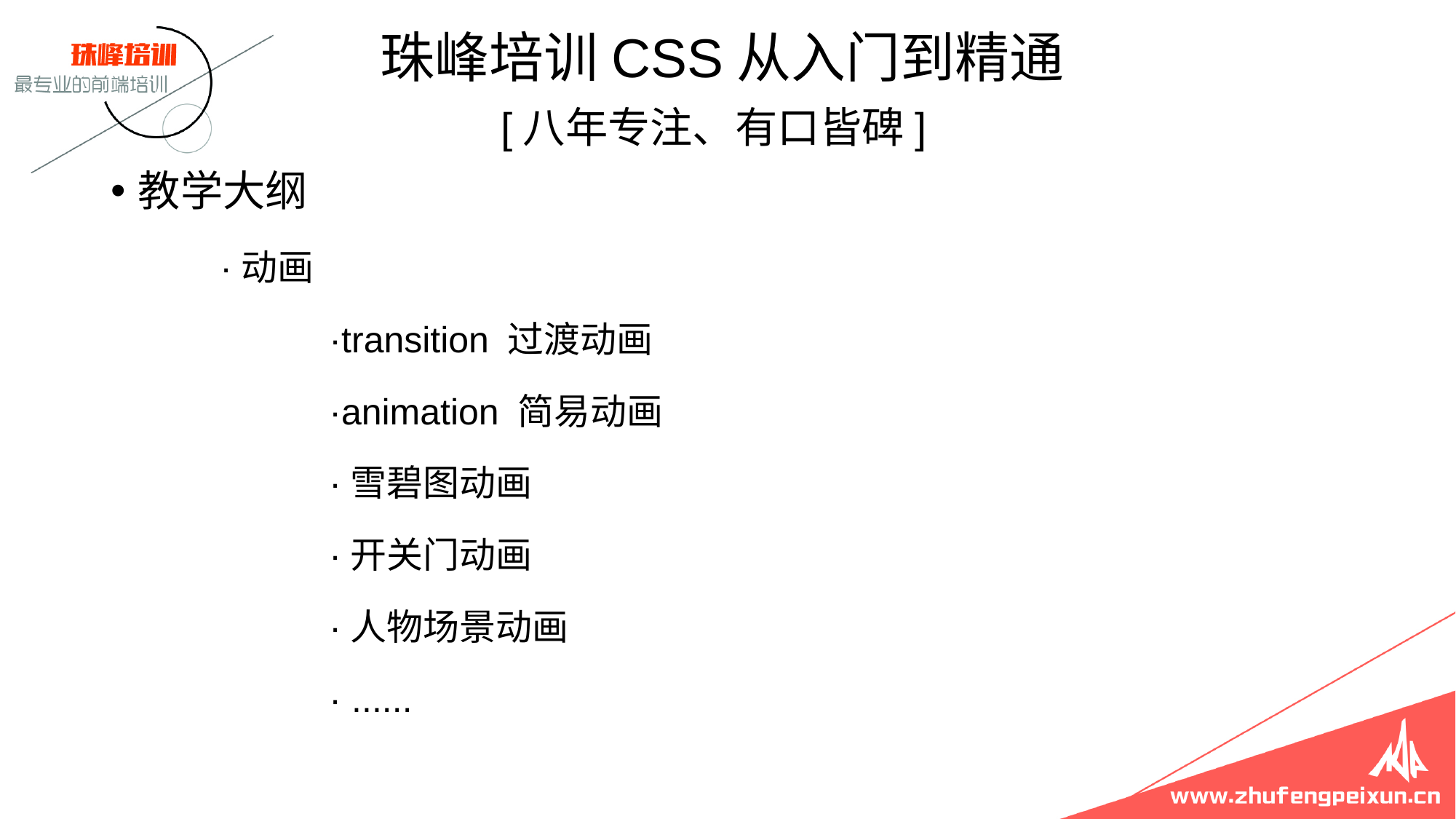

珠峰培训CSS从入门到精通
        [八年专注、有口皆碑]
教学大纲
	·动画
		·transition 过渡动画
		·animation 简易动画
		·雪碧图动画
		·开关门动画
		·人物场景动画
		· ......